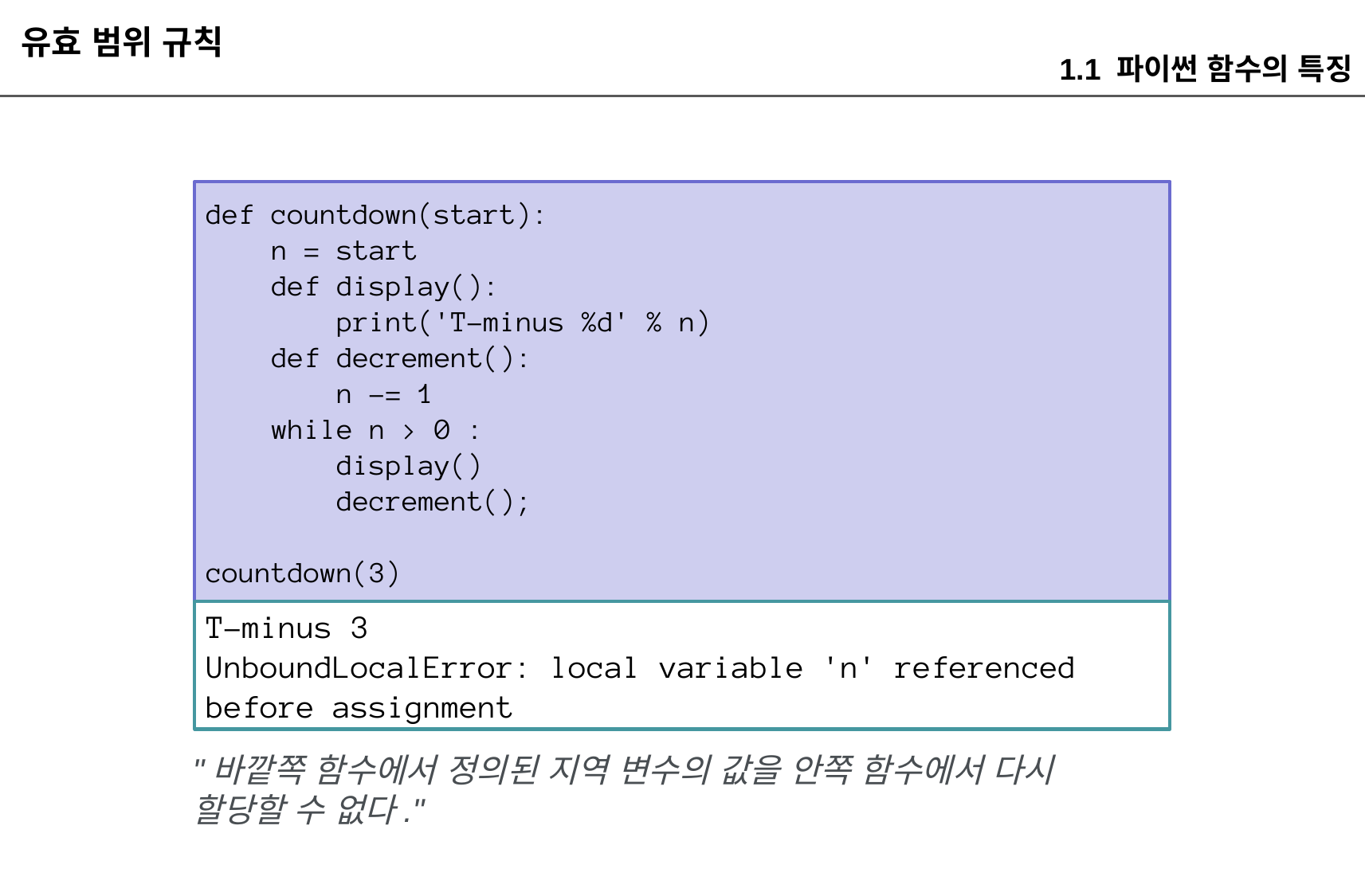

유효 범위 규칙
1.1 파이썬 함수의 특징
def countdown(start):
    n = start
    def display():
        print('T-minus %d' % n)
    def decrement():
        n -= 1
    while n > 0 :
        display()
        decrement();

countdown(3)
T-minus 3
UnboundLocalError: local variable 'n' referenced before assignment
"바깥쪽 함수에서 정의된 지역 변수의 값을 안쪽 함수에서 다시 할당할 수 없다."